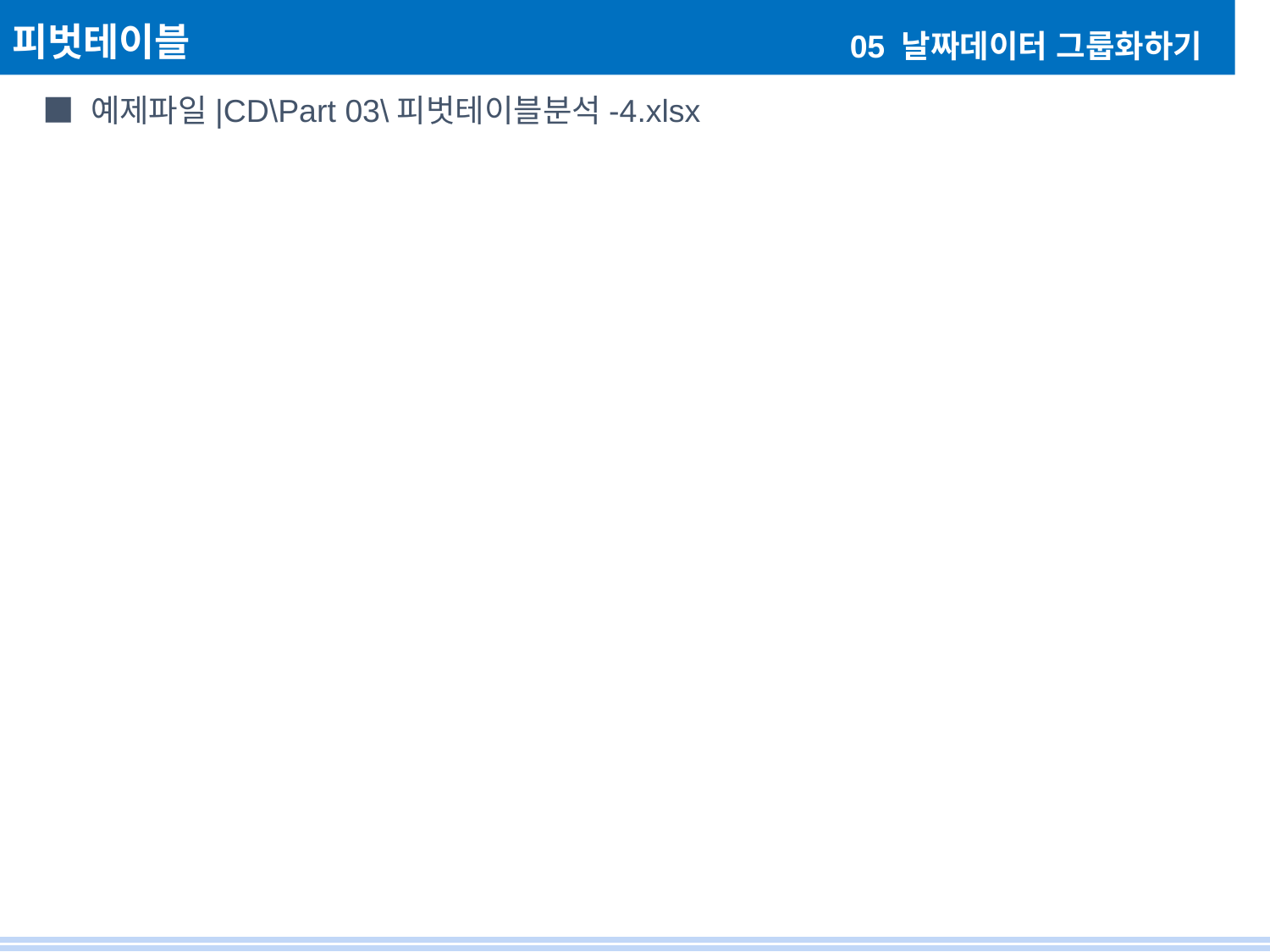

피벗테이블
05 날짜데이터 그룹화하기
■ 예제파일|CD\Part 03\피벗테이블분석-4.xlsx